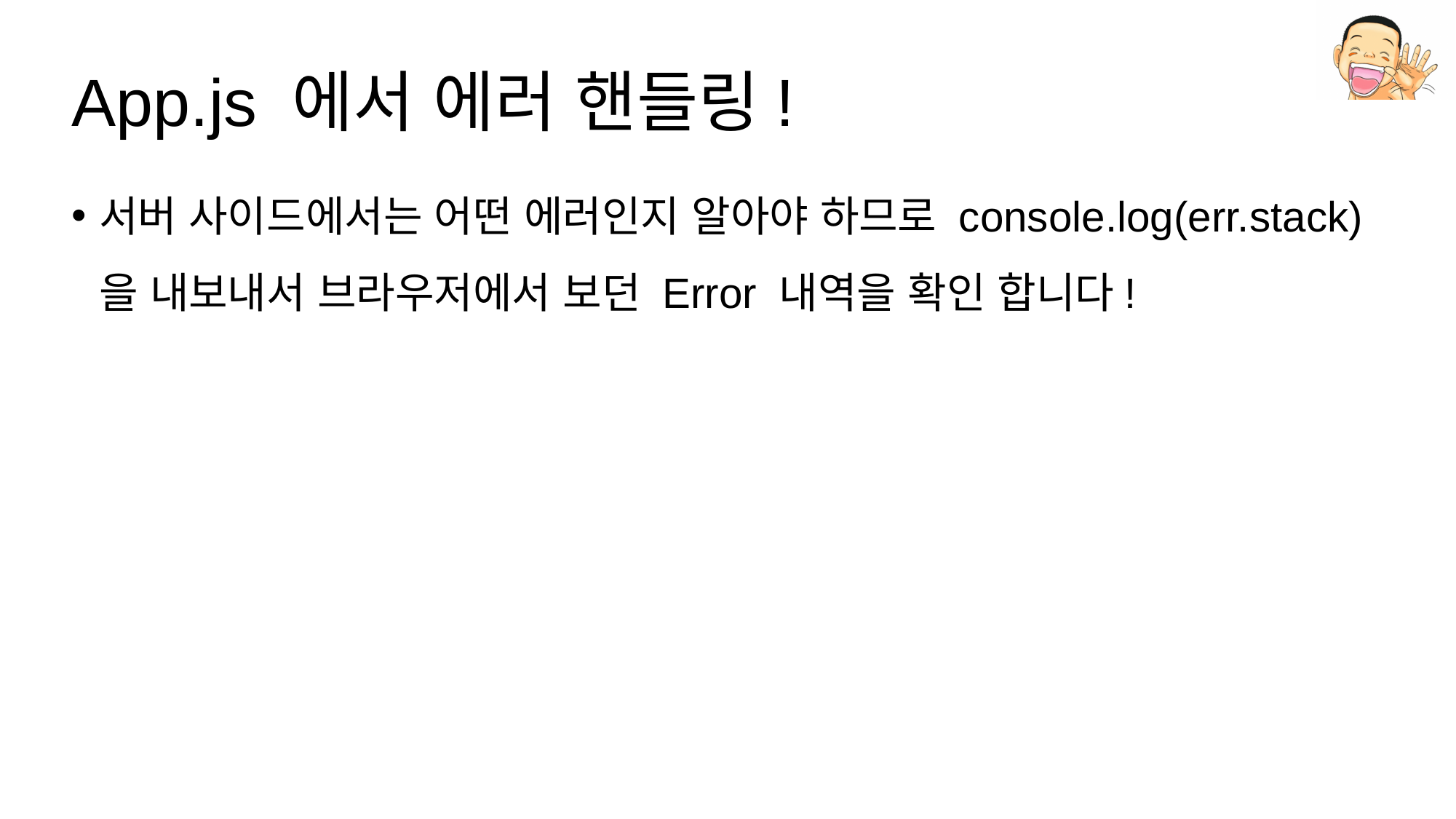

# App.js 에서 에러 핸들링!
서버 사이드에서는 어떤 에러인지 알아야 하므로 console.log(err.stack) 을 내보내서 브라우저에서 보던 Error 내역을 확인 합니다!